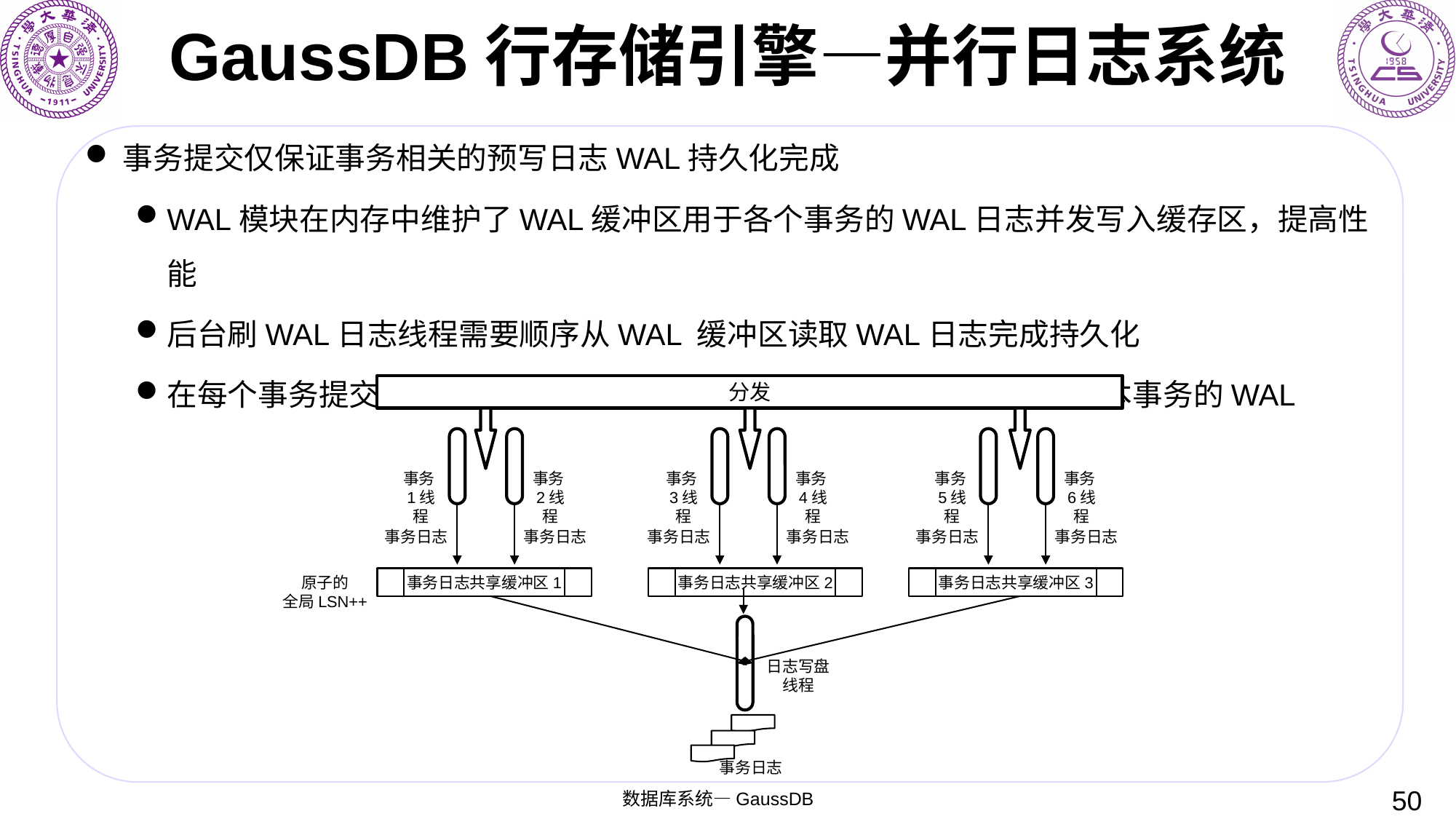

# GaussDB行存储引擎—并行日志系统
事务提交仅保证事务相关的预写日志WAL持久化完成
WAL模块在内存中维护了WAL缓冲区用于各个事务的WAL日志并发写入缓存区，提高性能
后台刷WAL日志线程需要顺序从WAL 缓冲区读取WAL日志完成持久化
在每个事务提交之前，需要判断已经刷新的WAL LSN是否已经包含了本事务的WAL

分发

事务1线程
事务日志

事务2线程
事务日志

事务3线程
事务日志

事务4线程
事务日志

事务5线程
事务日志

事务6线程
事务日志
事务日志共享缓冲区1
事务日志共享缓冲区2
事务日志共享缓冲区3
原子的
全局LSN++

日志写盘
线程1

事务日志1

日志写盘
线程2

事务日志2

日志写盘
线程3

事务日志3
分发

事务1线程
事务日志

事务2线程
事务日志

事务3线程
事务日志

事务4线程
事务日志

事务5线程
事务日志

事务6线程
事务日志
事务日志共享缓冲区1
事务日志共享缓冲区2
事务日志共享缓冲区3
原子的
全局LSN++

日志写盘
线程

事务日志
50
数据库系统—GaussDB